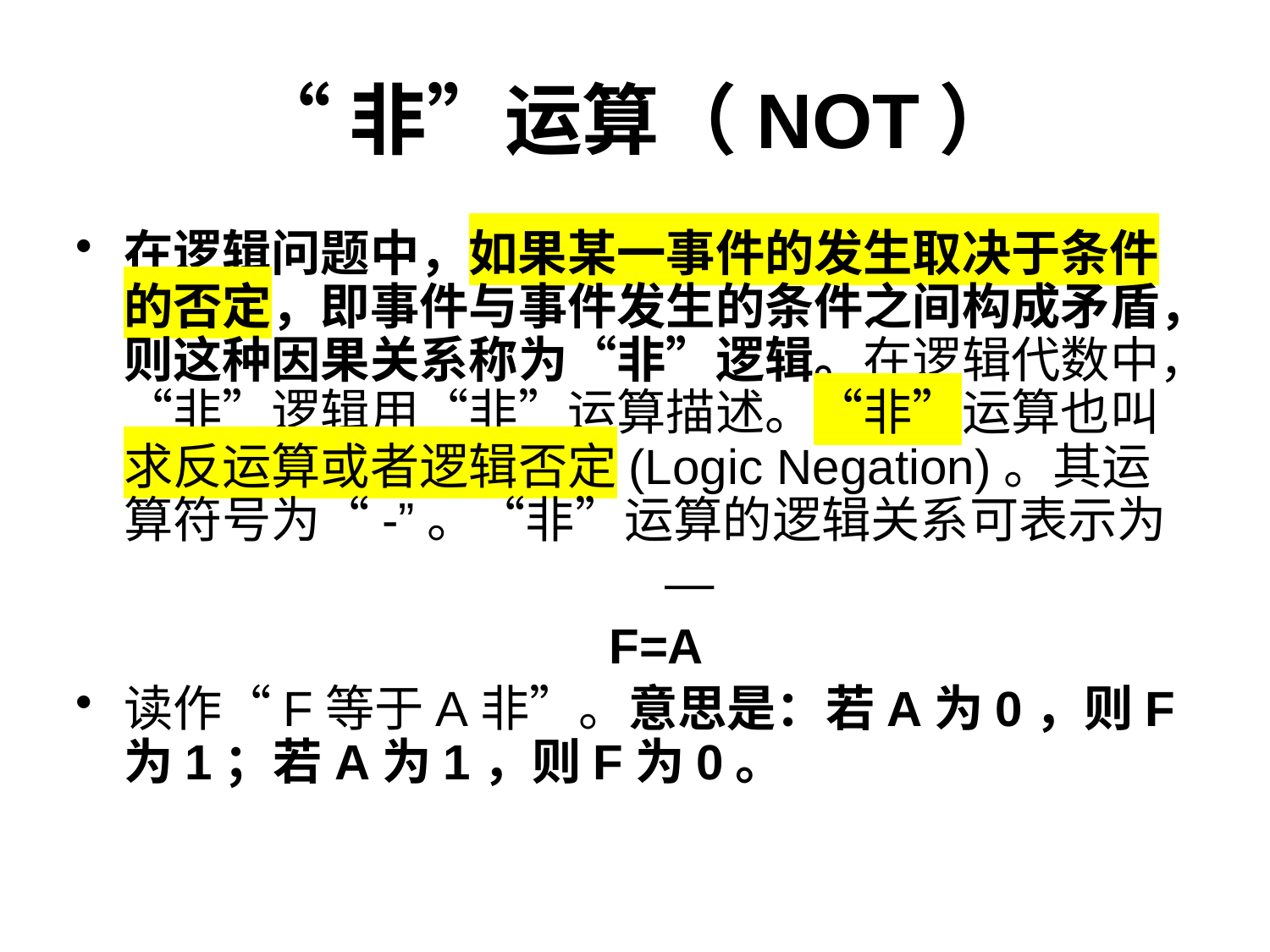

# “非”运算（NOT）
在逻辑问题中，如果某一事件的发生取决于条件的否定，即事件与事件发生的条件之间构成矛盾，则这种因果关系称为“非”逻辑。在逻辑代数中，“非”逻辑用“非”运算描述。“非”运算也叫求反运算或者逻辑否定(Logic Negation)。其运算符号为“-”。“非”运算的逻辑关系可表示为
        —
    F=A
读作“F等于A非”。意思是：若A为0，则F为1；若A为1，则F为0。